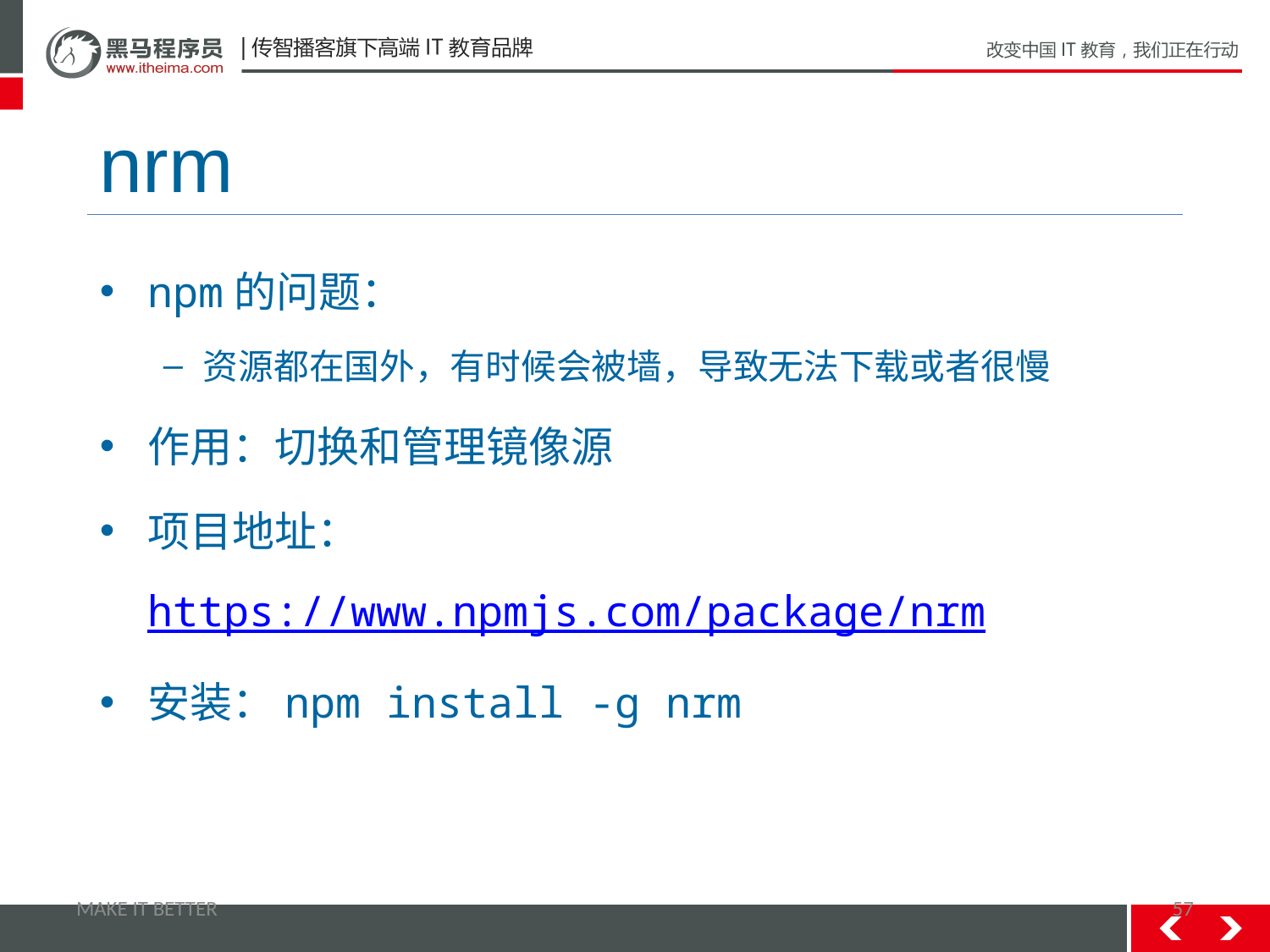

# nrm
npm的问题：
资源都在国外，有时候会被墙，导致无法下载或者很慢
作用：切换和管理镜像源
项目地址：https://www.npmjs.com/package/nrm
安装：npm install -g nrm

MAKE IT BETTER
57